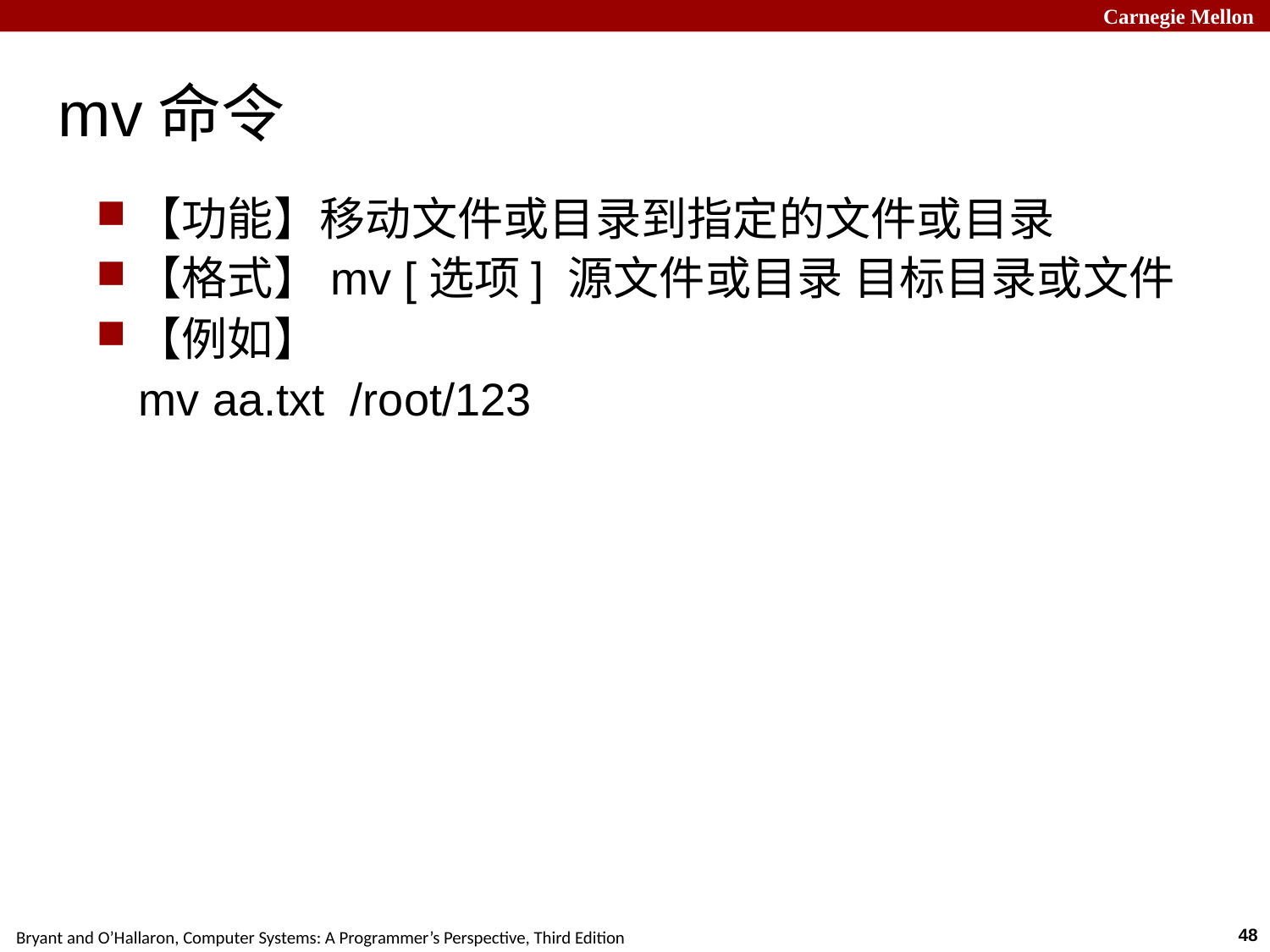

# mv命令
【功能】移动文件或目录到指定的文件或目录
【格式】mv [选项] 源文件或目录 目标目录或文件
【例如】
   mv aa.txt  /root/123